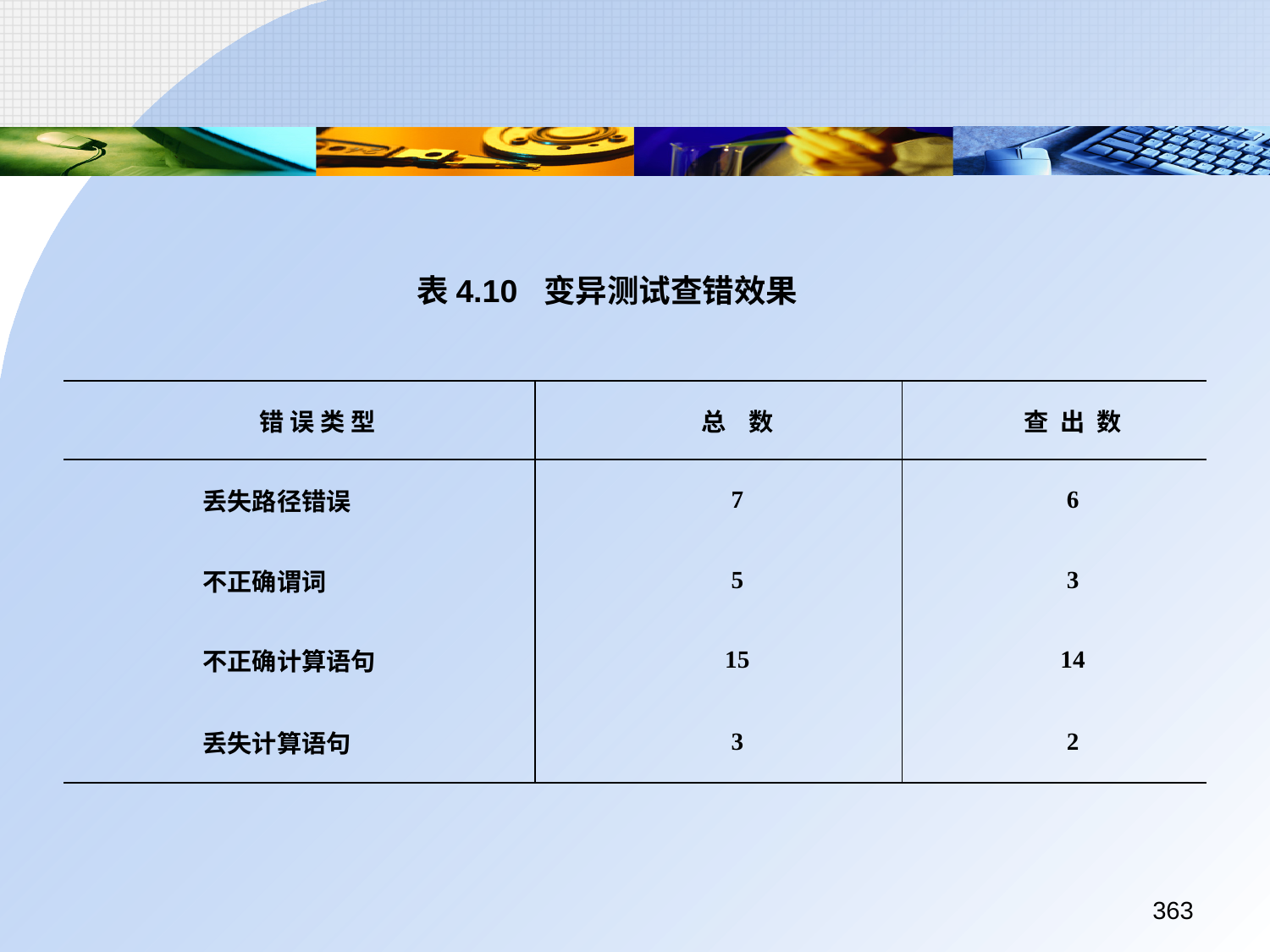

表4.10 	变异测试查错效果
| 错 误 类 型 | 总 数 | 查 出 数 |
| --- | --- | --- |
| 丢失路径错误 | 7 | 6 |
| 不正确谓词 | 5 | 3 |
| 不正确计算语句 | 15 | 14 |
| 丢失计算语句 | 3 | 2 |
363